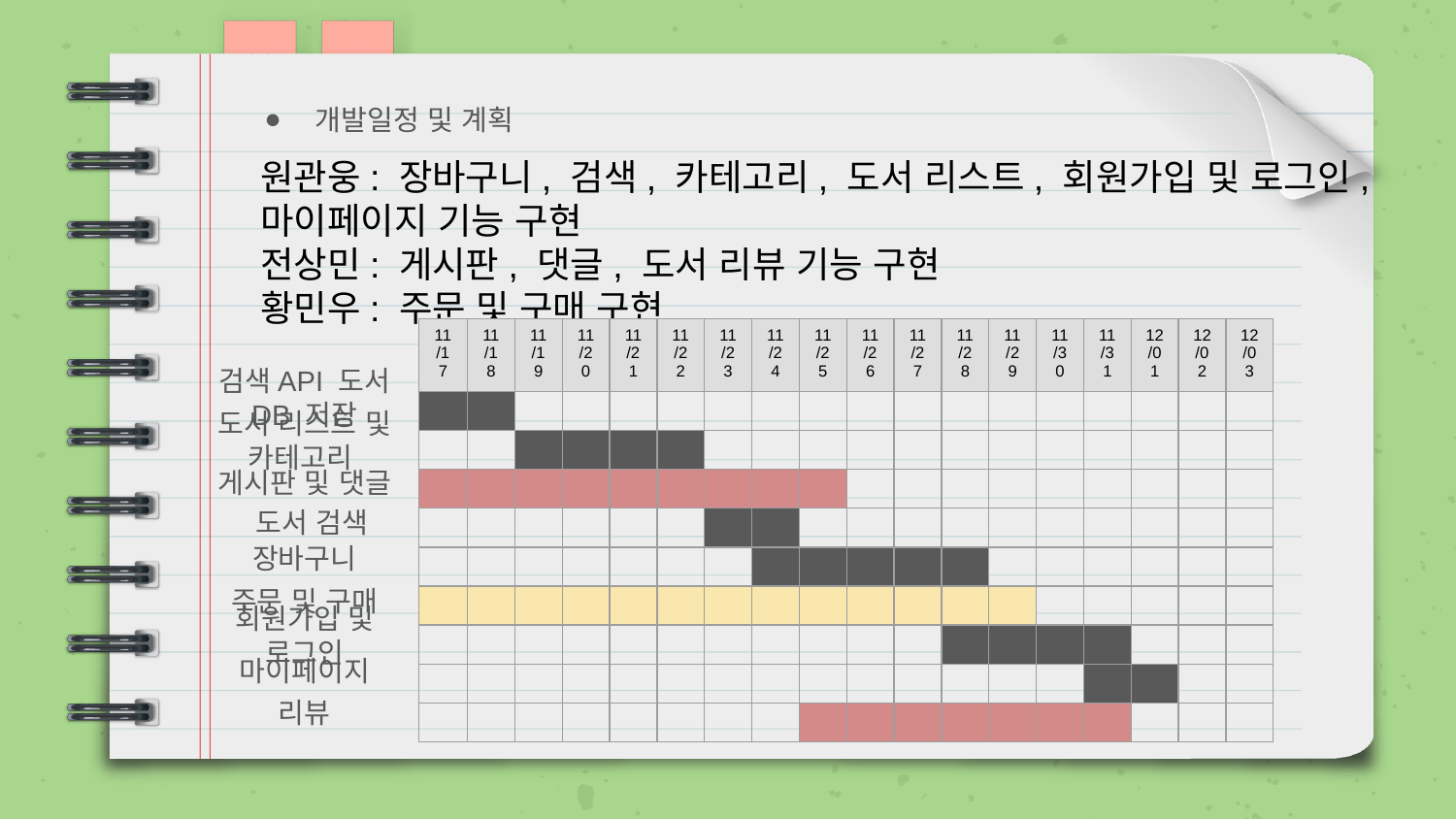

개발일정 및 계획
원관웅: 장바구니, 검색, 카테고리, 도서 리스트, 회원가입 및 로그인, 마이페이지 기능 구현
전상민: 게시판, 댓글, 도서 리뷰 기능 구현
황민우: 주문 및 구매 구현
| 11/17 | 11/18 | 11/19 | 11/20 | 11/21 | 11/22 | 11/23 | 11/24 | 11/25 | 11/26 | 11/27 | 11/28 | 11/29 | 11/30 | 11/31 | 12/01 | 12/02 | 12/03 |
| --- | --- | --- | --- | --- | --- | --- | --- | --- | --- | --- | --- | --- | --- | --- | --- | --- | --- |
|  |  |  |  |  |  |  |  |  |  |  |  |  |  |  |  |  |  |
|  |  |  |  |  |  |  |  |  |  |  |  |  |  |  |  |  |  |
|  |  |  |  |  |  |  |  |  |  |  |  |  |  |  |  |  |  |
|  |  |  |  |  |  |  |  |  |  |  |  |  |  |  |  |  |  |
|  |  |  |  |  |  |  |  |  |  |  |  |  |  |  |  |  |  |
|  |  |  |  |  |  |  |  |  |  |  |  |  |  |  |  |  |  |
|  |  |  |  |  |  |  |  |  |  |  |  |  |  |  |  |  |  |
|  |  |  |  |  |  |  |  |  |  |  |  |  |  |  |  |  |  |
|  |  |  |  |  |  |  |  |  |  |  |  |  |  |  |  |  |  |
검색API 도서 DB 저장
도서 리스트 및 카테고리
게시판 및 댓글
 도서 검색
장바구니
주문 및 구매
회원가입 및 로그인
마이페이지
리뷰